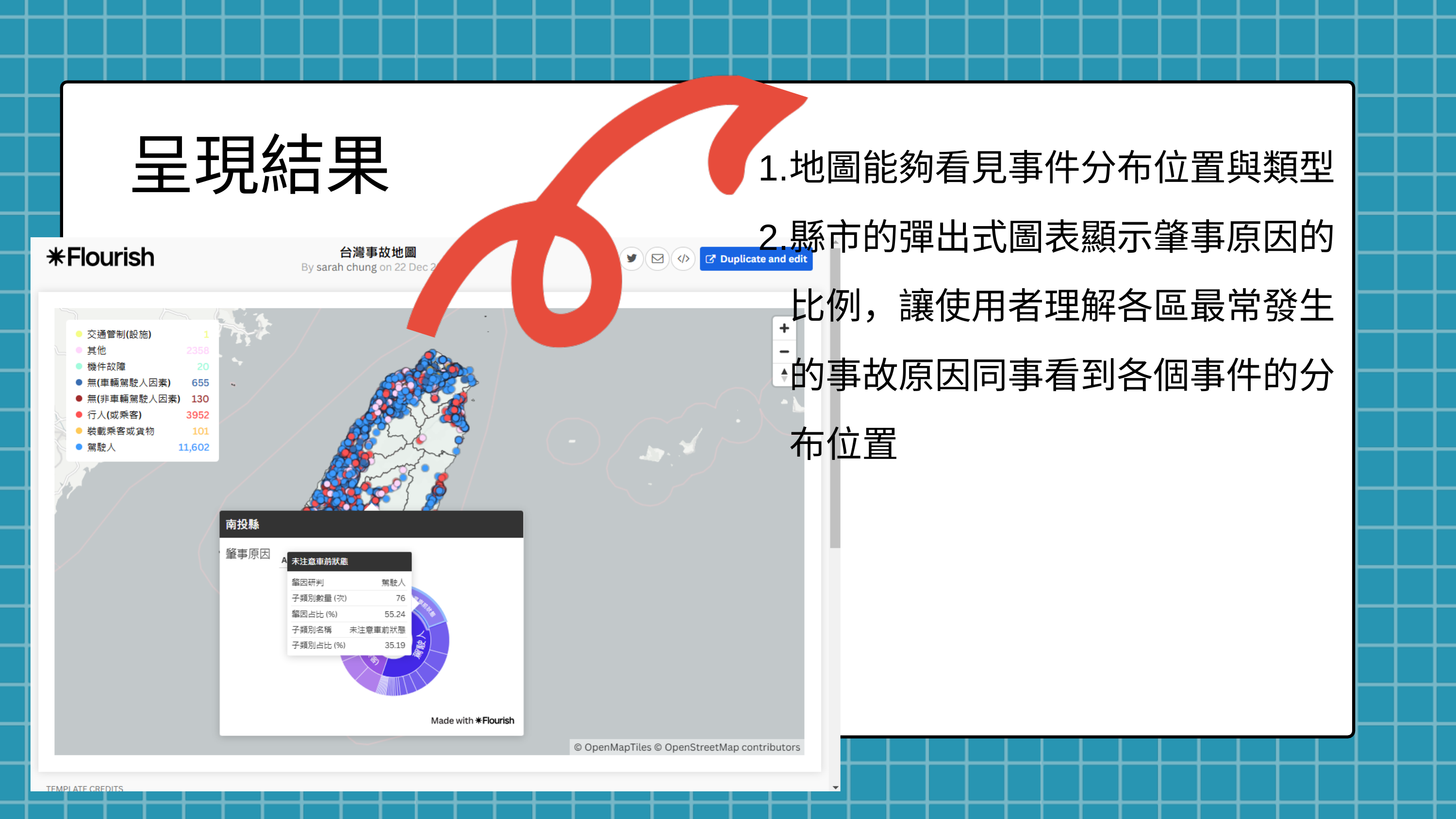

呈現結果
地圖能夠看見事件分布位置與類型
縣市的彈出式圖表顯示肇事原因的比例，讓使用者理解各區最常發生的事故原因同事看到各個事件的分布位置